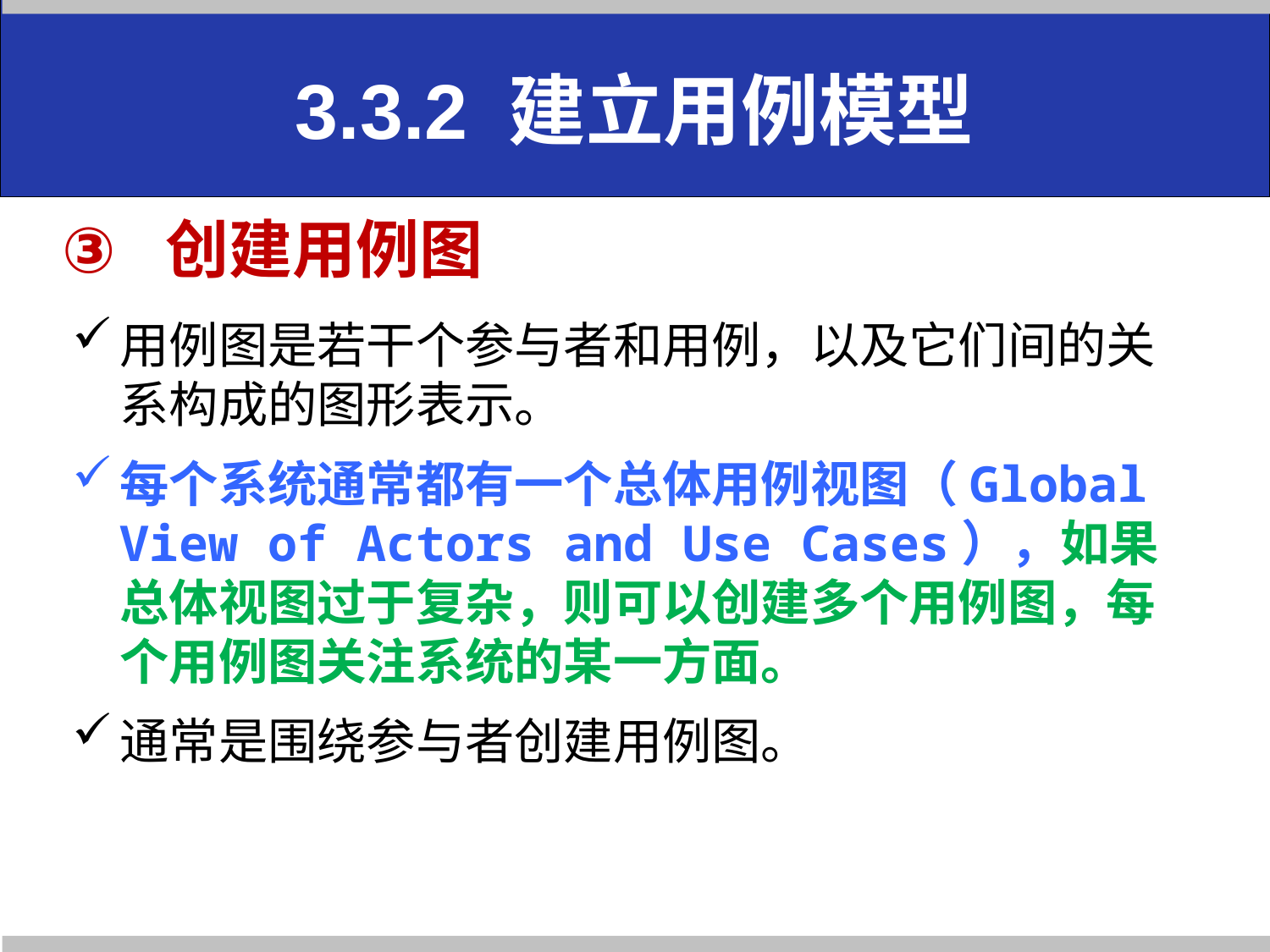

3.3.2 建立用例模型
# 创建用例图
用例图是若干个参与者和用例，以及它们间的关系构成的图形表示。
每个系统通常都有一个总体用例视图（Global View of Actors and Use Cases），如果总体视图过于复杂，则可以创建多个用例图，每个用例图关注系统的某一方面。
通常是围绕参与者创建用例图。
180